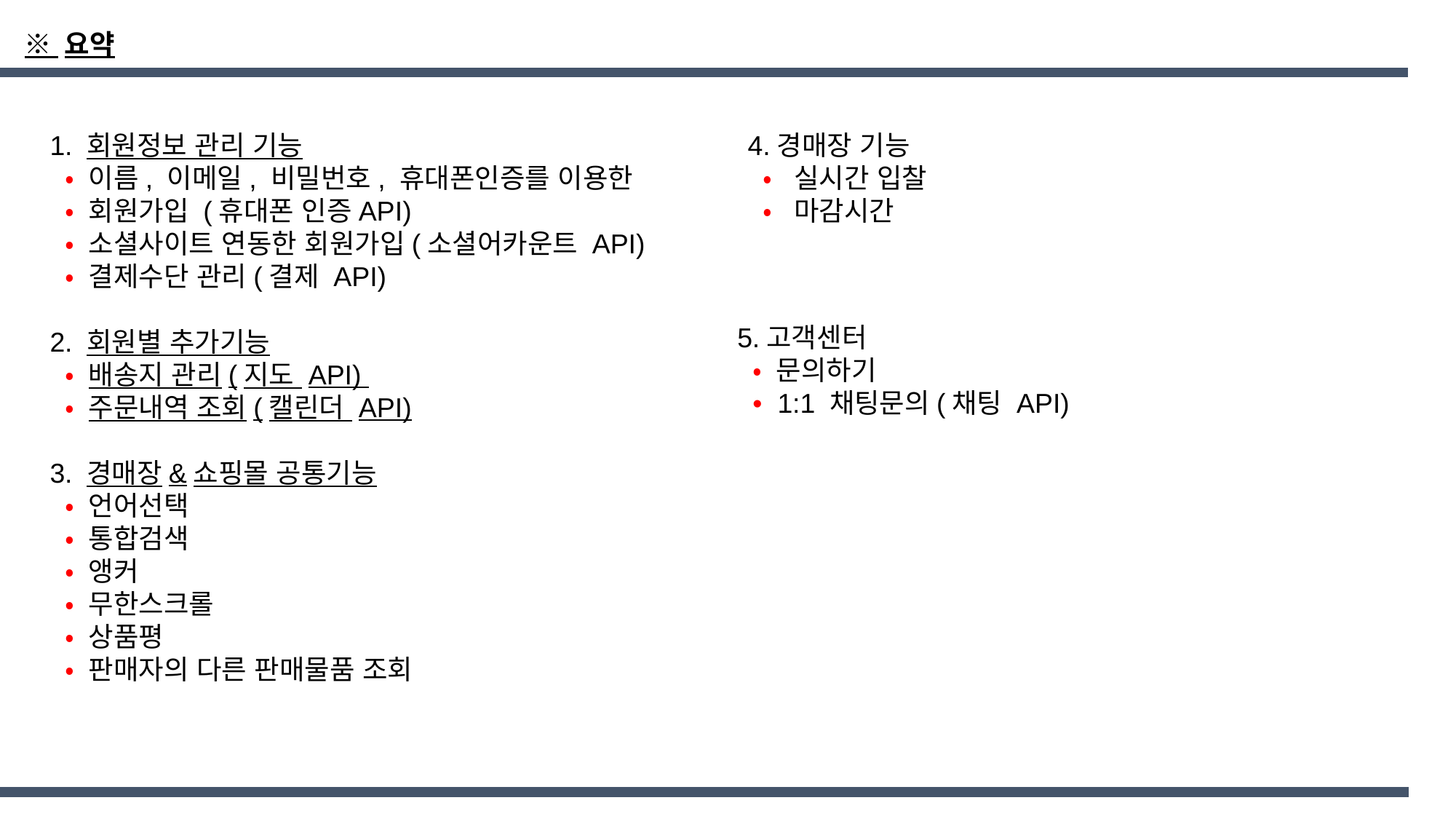

※ 요약
1. 회원정보 관리 기능
  • 이름, 이메일, 비밀번호, 휴대폰인증를 이용한
  • 회원가입 (휴대폰 인증API)
  • 소셜사이트 연동한 회원가입(소셜어카운트 API)
  • 결제수단 관리(결제 API)

2. 회원별 추가기능
  • 배송지 관리(지도 API)
  • 주문내역 조회(캘린더 API)

3. 경매장&쇼핑몰 공통기능
  • 언어선택
  • 통합검색
  • 앵커
  • 무한스크롤
  • 상품평
  • 판매자의 다른 판매물품 조회
4.경매장 기능
  •  실시간 입찰
  •  마감시간
5.고객센터
  • 문의하기
  •  1:1 채팅문의(채팅 API)